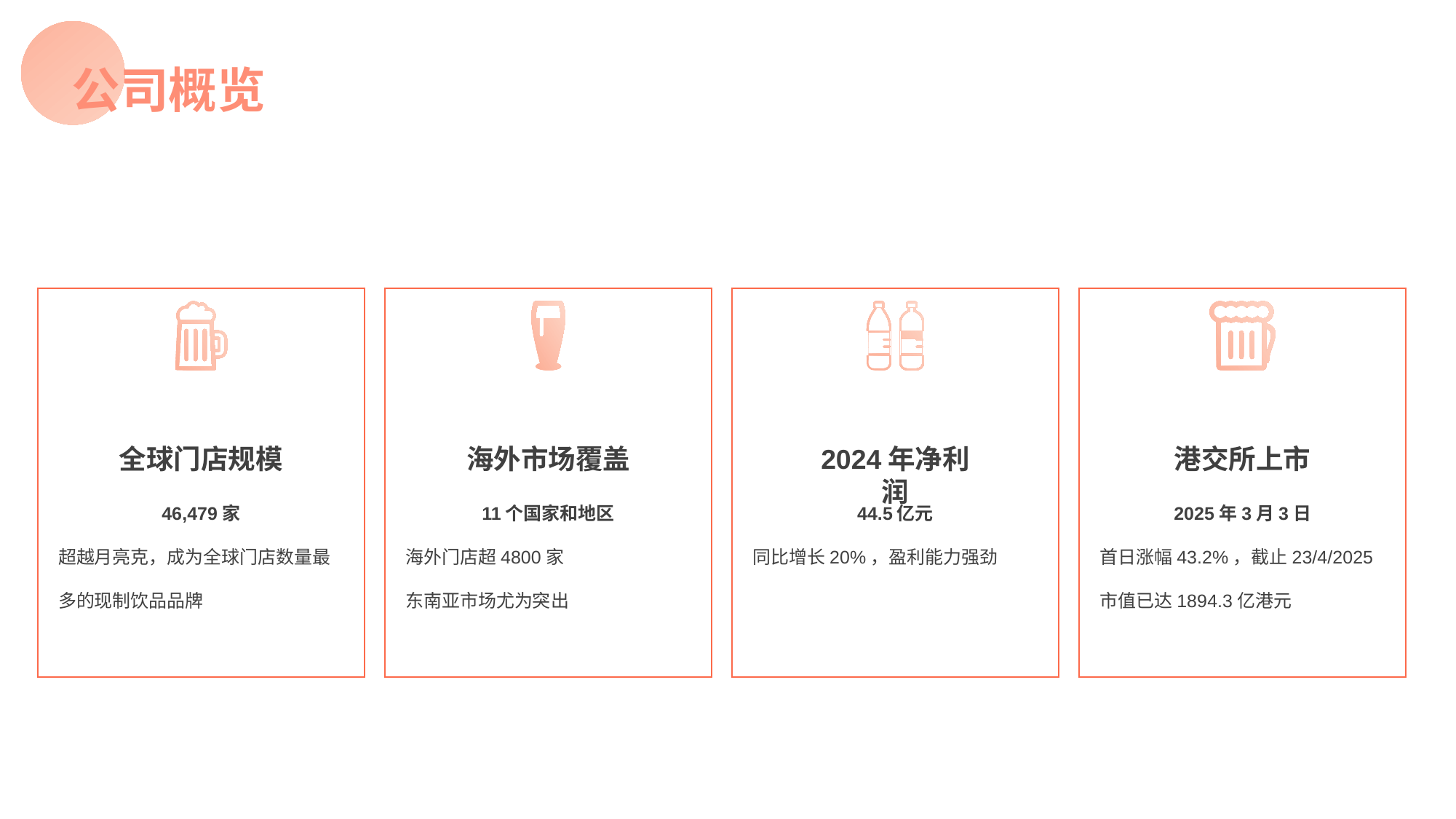

公司概览

全球门店规模
46,479家
超越月亮克，成为全球门店数量最多的现制饮品品牌

海外市场覆盖
11个国家和地区
海外门店超4800家
东南亚市场尤为突出

2024年净利润
44.5亿元
同比增长20%，盈利能力强劲

港交所上市
2025年3月3日
首日涨幅43.2%，截止23/4/2025 市值已达1894.3亿港元